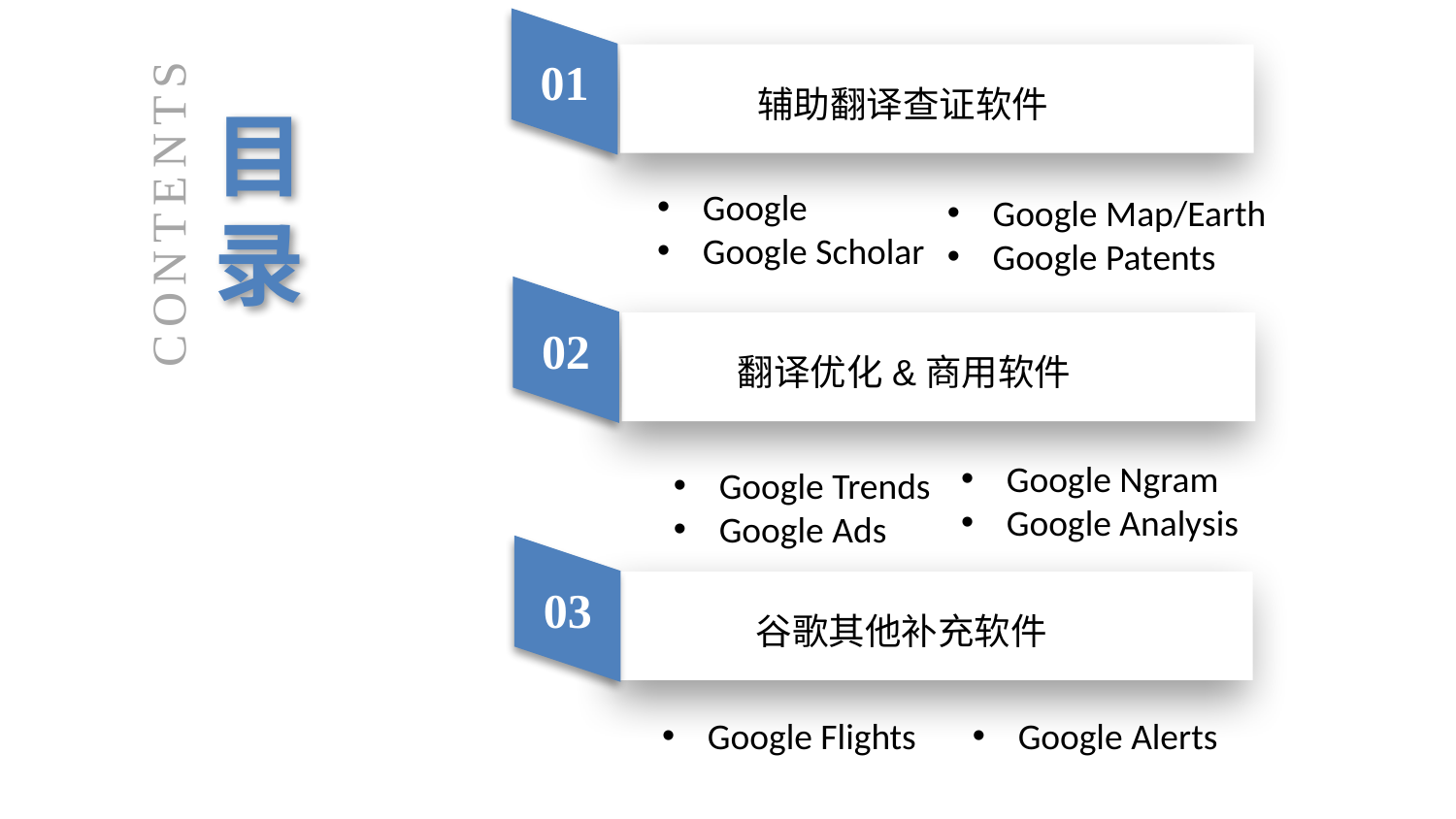

01
辅助翻译查证软件
目录
Google
Google Scholar
CONTENTS
Google Map/Earth
Google Patents
02
翻译优化&商用软件
Google Ngram
Google Analysis
Google Trends
Google Ads
03
谷歌其他补充软件
Google Flights
Google Alerts